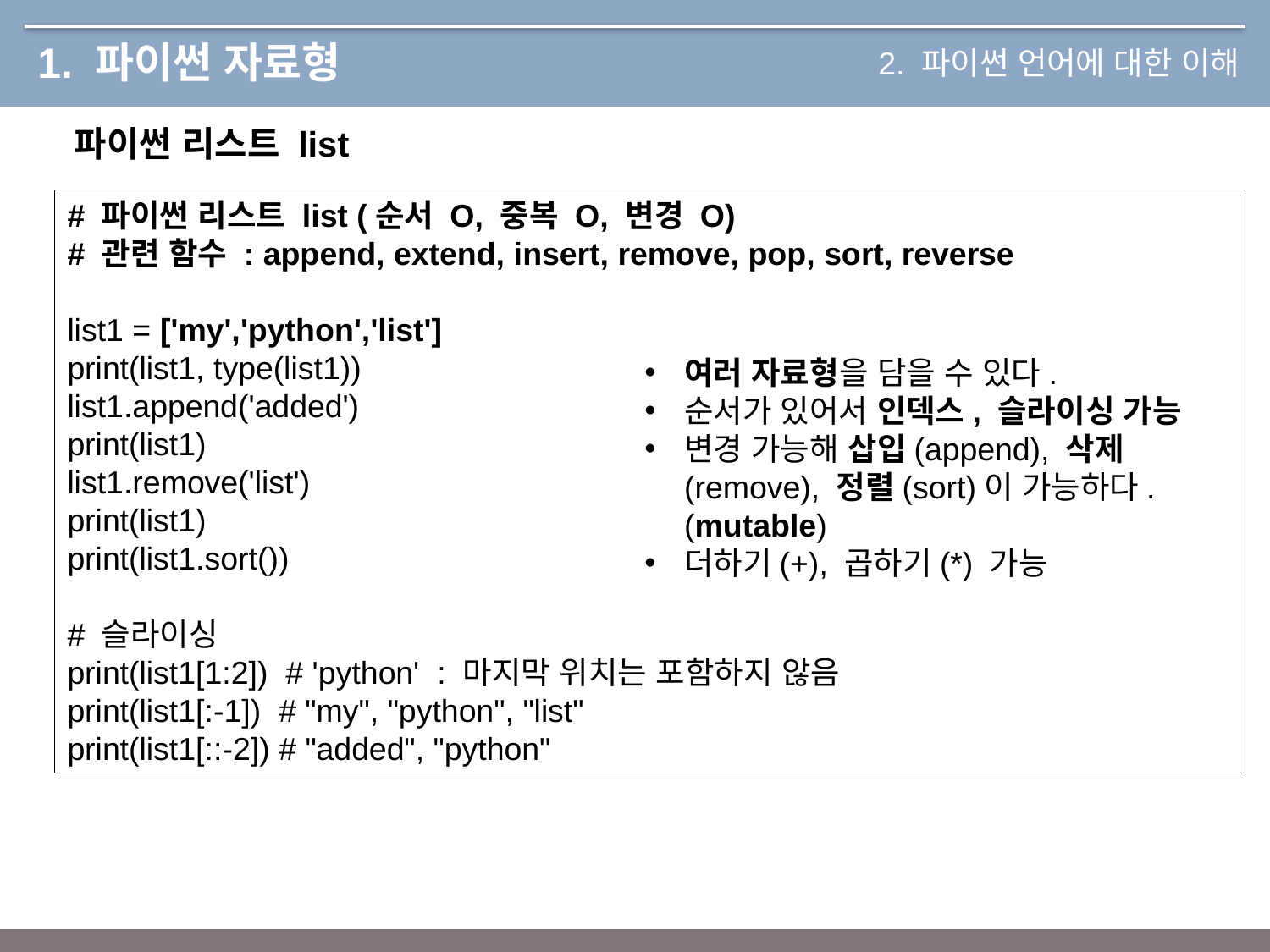

# 1. 파이썬 자료형
2. 파이썬 언어에 대한 이해
파이썬 리스트 list
# 파이썬 리스트 list (순서 O, 중복 O, 변경 O)
# 관련 함수 : append, extend, insert, remove, pop, sort, reverse

list1 = ['my','python','list']
print(list1, type(list1))
list1.append('added')
print(list1)
list1.remove('list')
print(list1)
print(list1.sort())

# 슬라이싱
print(list1[1:2])  # 'python'  : 마지막 위치는 포함하지 않음
print(list1[:-1])  # "my", "python", "list"
print(list1[::-2]) # "added", "python"
여러 자료형을 담을 수 있다.
순서가 있어서 인덱스, 슬라이싱 가능
변경 가능해 삽입(append), 삭제(remove), 정렬(sort)이 가능하다.
(mutable)
더하기(+), 곱하기(*) 가능